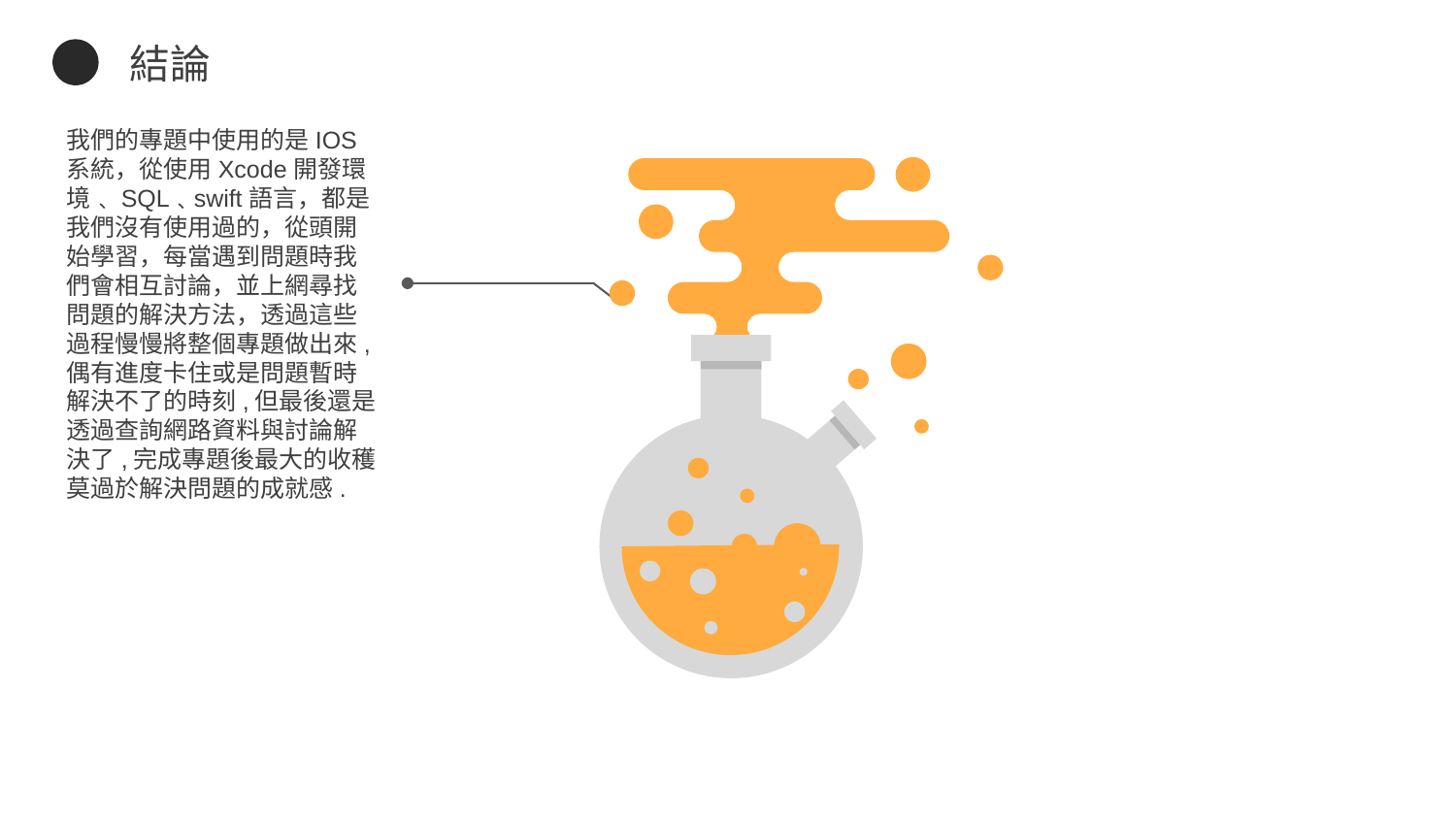

結論

我們的專題中使用的是IOS系統，從使用Xcode開發環境﹑SQL﹑swift語言，都是我們沒有使用過的，從頭開始學習，每當遇到問題時我們會相互討論，並上網尋找問題的解決方法，透過這些過程慢慢將整個專題做出來,偶有進度卡住或是問題暫時解決不了的時刻,但最後還是透過查詢網路資料與討論解決了,完成專題後最大的收穫莫過於解決問題的成就感.